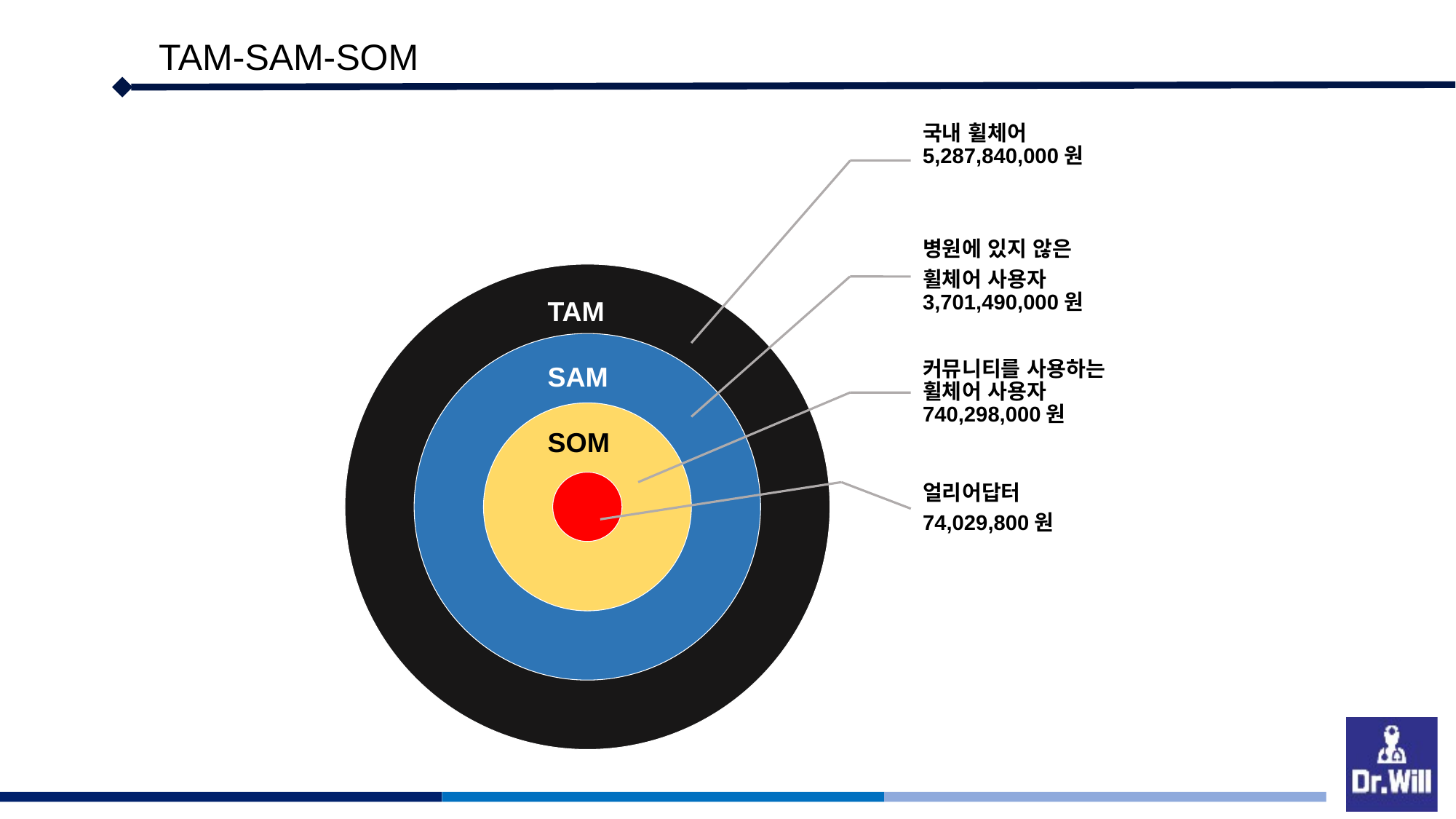

TAM-SAM-SOM
국내 휠체어 5,287,840,000원

병원에 있지 않은
휠체어 사용자3,701,490,000원

TAM

SAM

SOM

커뮤니티를 사용하는 휠체어 사용자740,298,000원

얼리어답터
74,029,800원